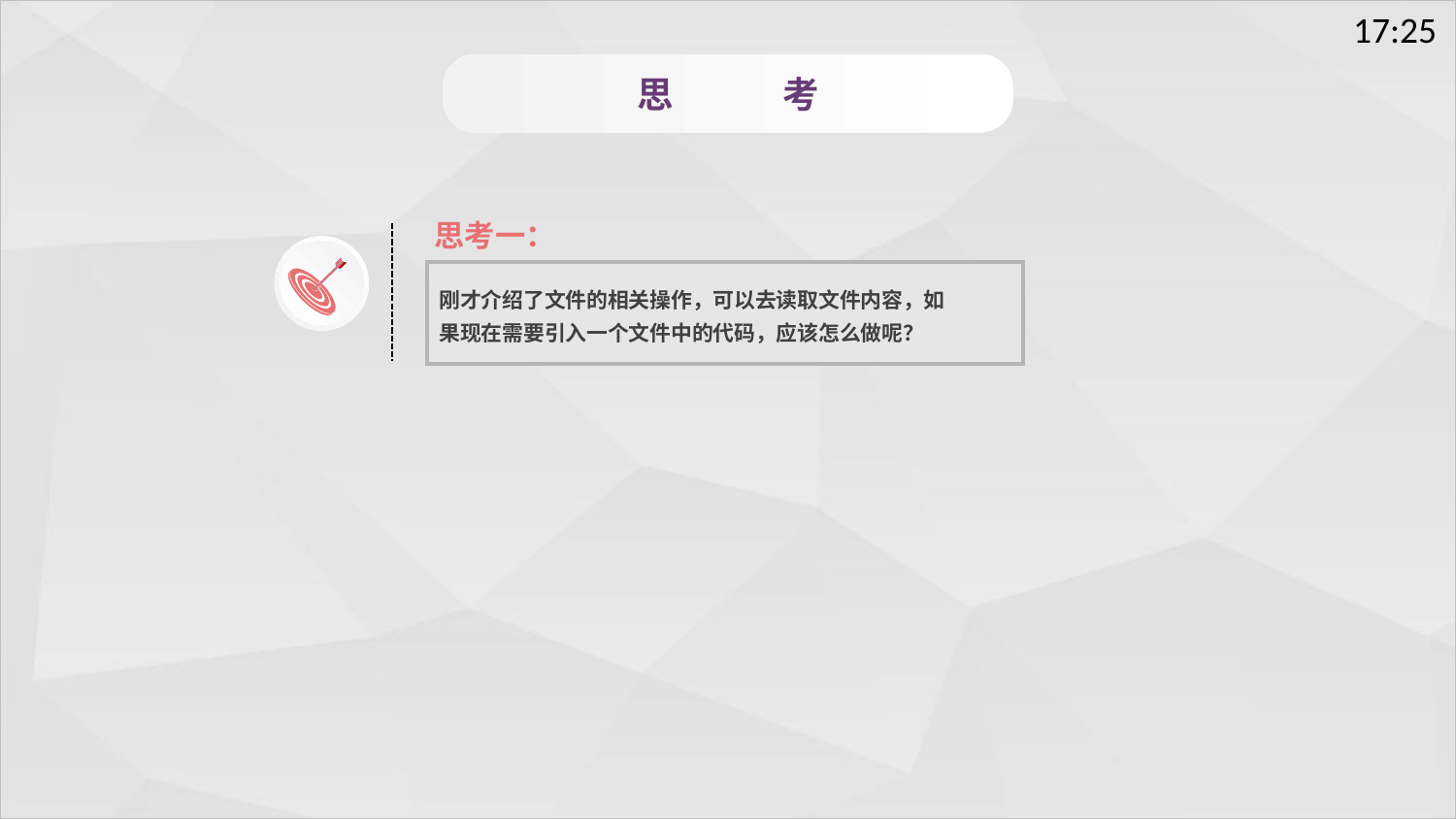

思	考
思考一：

刚才介绍了文件的相关操作，可以去读取文件内容，如果现在需要引入一个文件中的代码，应该怎么做呢？